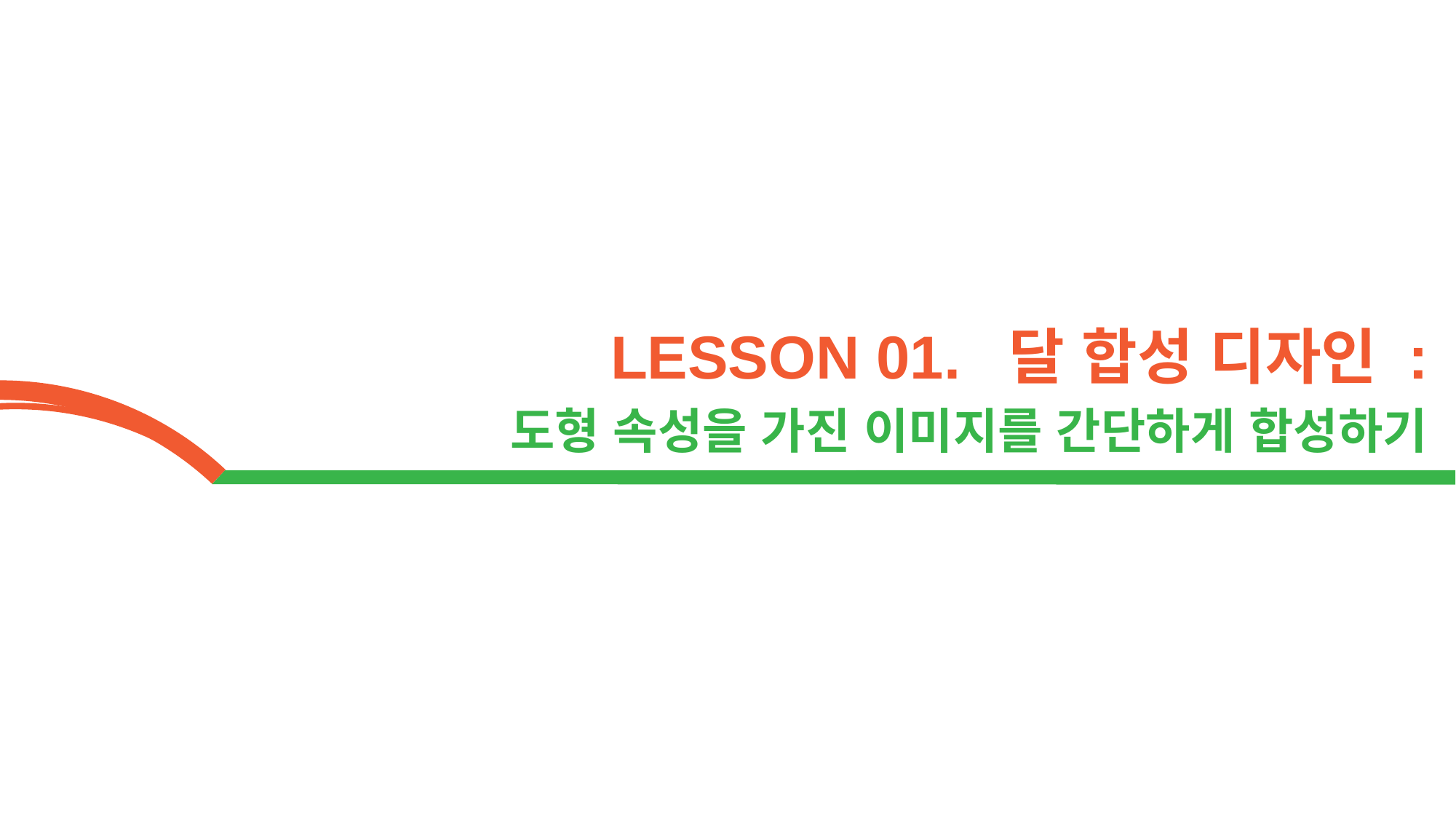

LESSON 01.  달 합성 디자인 :
도형 속성을 가진 이미지를 간단하게 합성하기